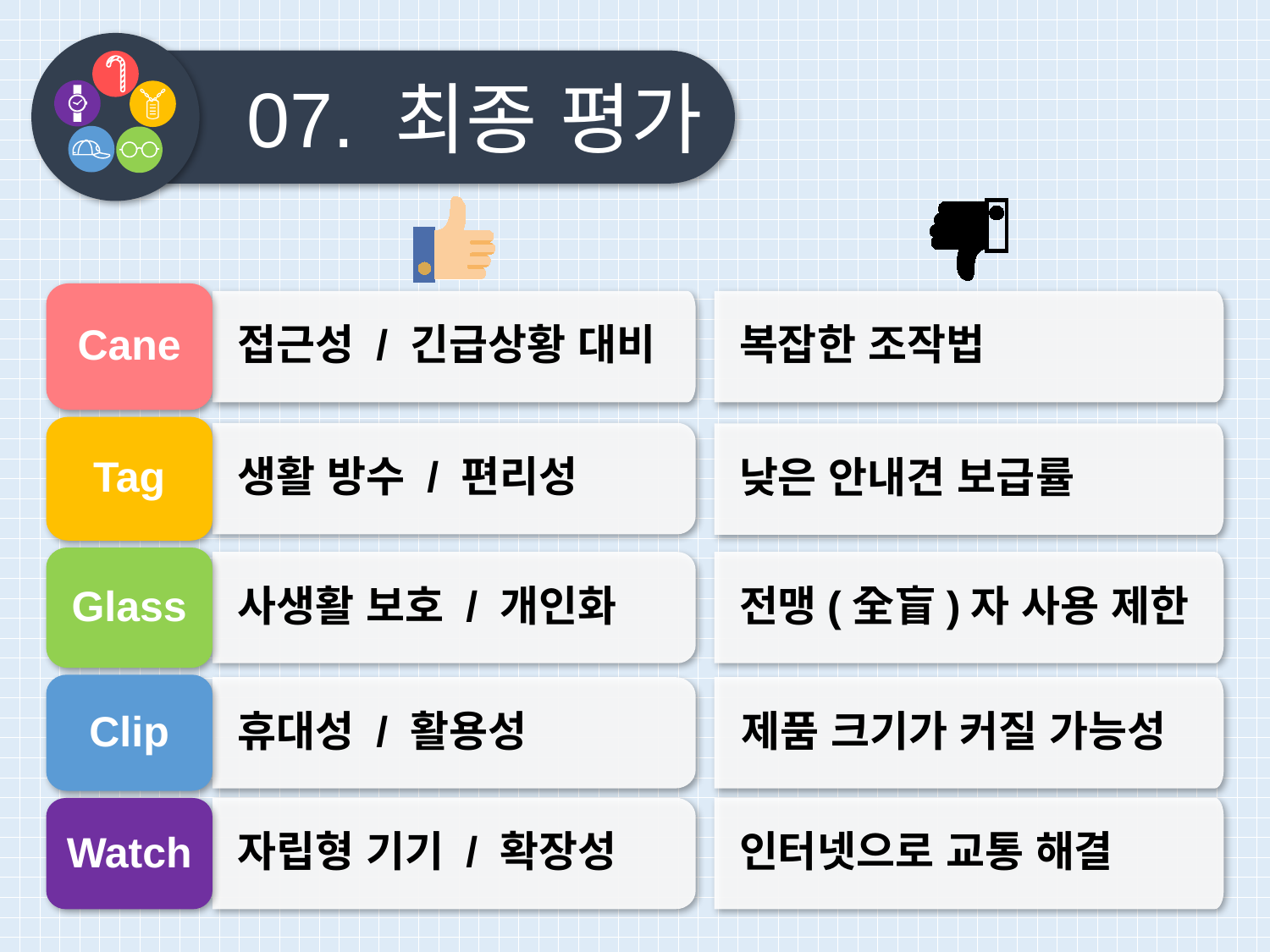

07. 최종 평가

Cane
 접근성 / 긴급상황 대비
 복잡한 조작법
Tag
 생활 방수 / 편리성
 낮은 안내견 보급률
Glass
 전맹(全盲)자 사용 제한
 사생활 보호 / 개인화
Clip
 휴대성 / 활용성
 제품 크기가 커질 가능성
 자립형 기기 / 확장성
 인터넷으로 교통 해결
Watch